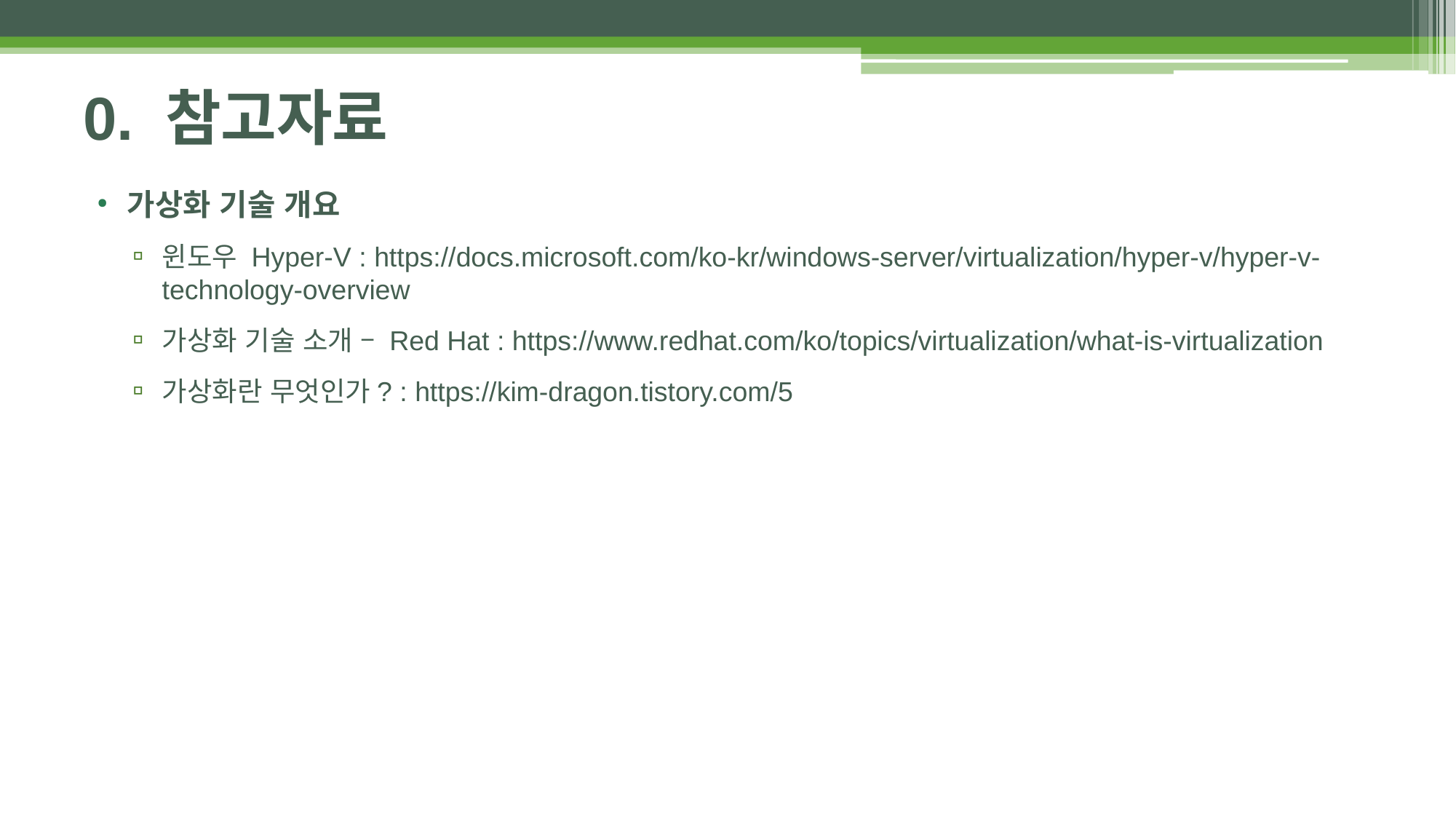

# 0. 참고자료
가상화 기술 개요
윈도우 Hyper-V : https://docs.microsoft.com/ko-kr/windows-server/virtualization/hyper-v/hyper-v-technology-overview
가상화 기술 소개 – Red Hat : https://www.redhat.com/ko/topics/virtualization/what-is-virtualization
가상화란 무엇인가? : https://kim-dragon.tistory.com/5